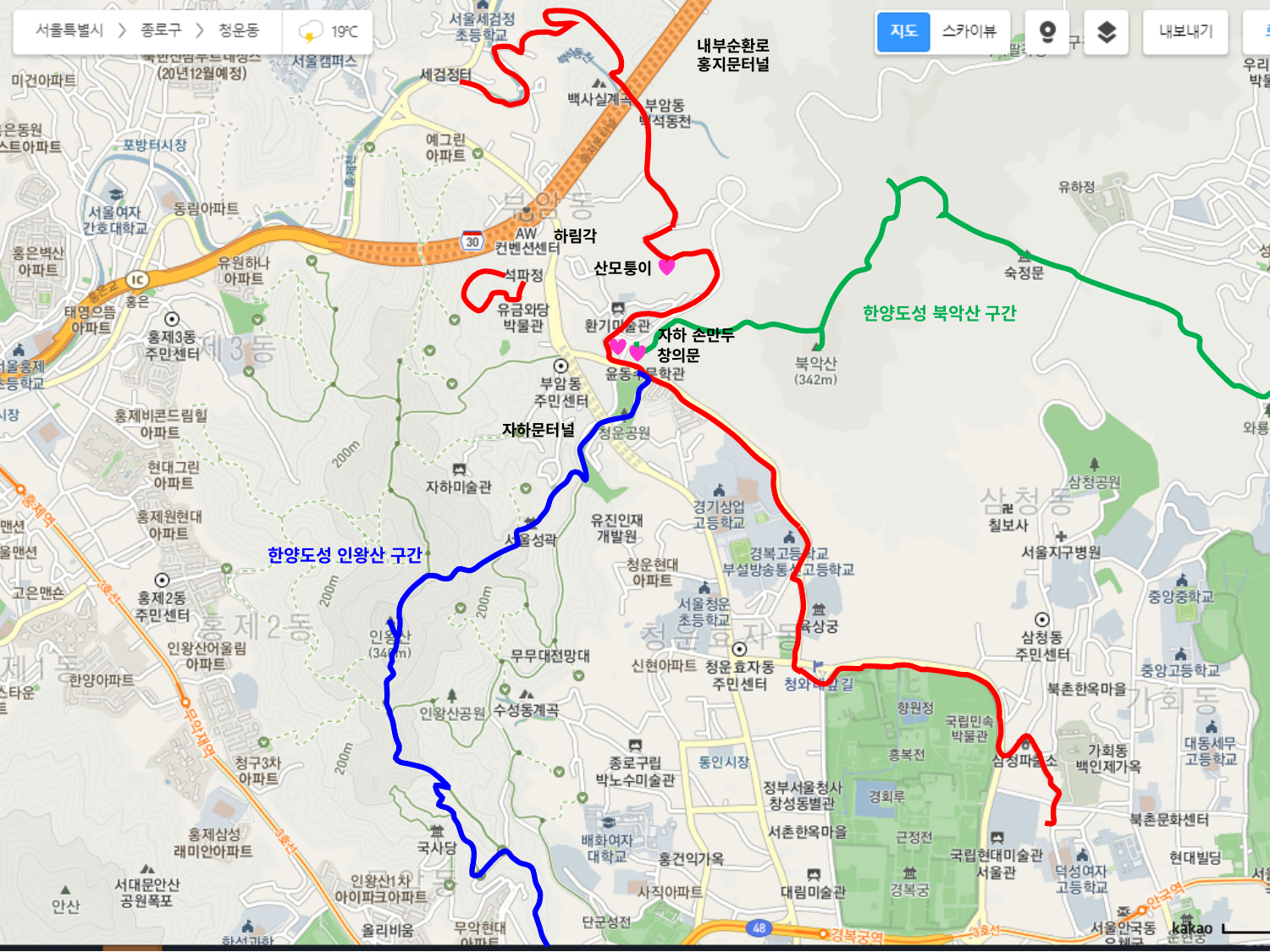

내부순환로
홍지문터널

하림각

산모퉁이

한양도성 북악산 구간

자하 손만두

창의문

자하문터널

한양도성 인왕산 구간